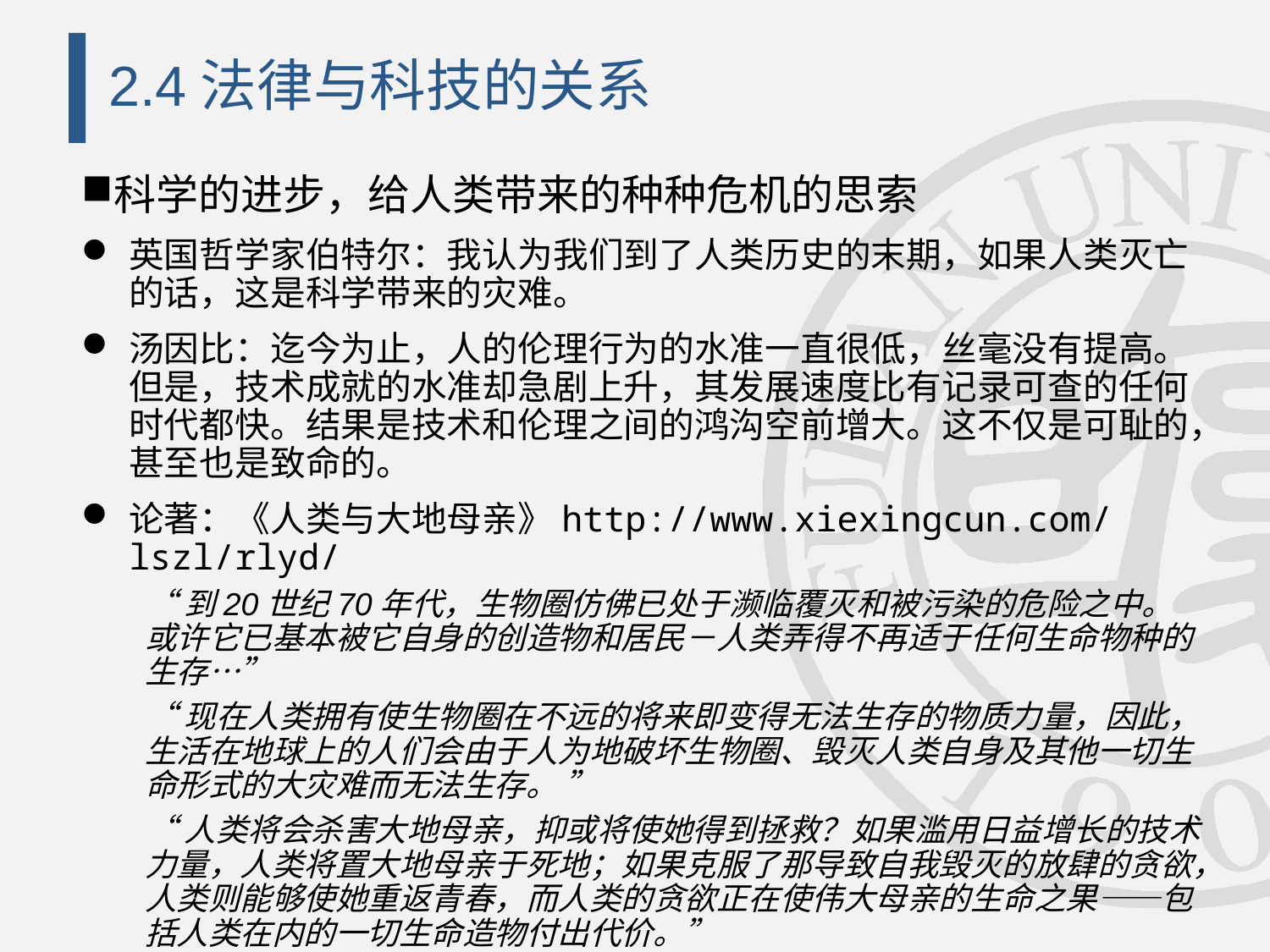

# 2.4法律与科技的关系
科学的进步，给人类带来的种种危机的思索
英国哲学家伯特尔：我认为我们到了人类历史的末期，如果人类灭亡的话，这是科学带来的灾难。
汤因比：迄今为止，人的伦理行为的水准一直很低，丝毫没有提高。但是，技术成就的水准却急剧上升，其发展速度比有记录可查的任何时代都快。结果是技术和伦理之间的鸿沟空前增大。这不仅是可耻的，甚至也是致命的。
论著：《人类与大地母亲》http://www.xiexingcun.com/lszl/rlyd/
“到20世纪70年代，生物圈仿佛已处于濒临覆灭和被污染的危险之中。或许它已基本被它自身的创造物和居民－人类弄得不再适于任何生命物种的生存…”
“现在人类拥有使生物圈在不远的将来即变得无法生存的物质力量，因此，生活在地球上的人们会由于人为地破坏生物圈、毁灭人类自身及其他一切生命形式的大灾难而无法生存。 ”
“人类将会杀害大地母亲，抑或将使她得到拯救？如果滥用日益增长的技术力量，人类将置大地母亲于死地；如果克服了那导致自我毁灭的放肆的贪欲，人类则能够使她重返青春，而人类的贪欲正在使伟大母亲的生命之果——包括人类在内的一切生命造物付出代价。”